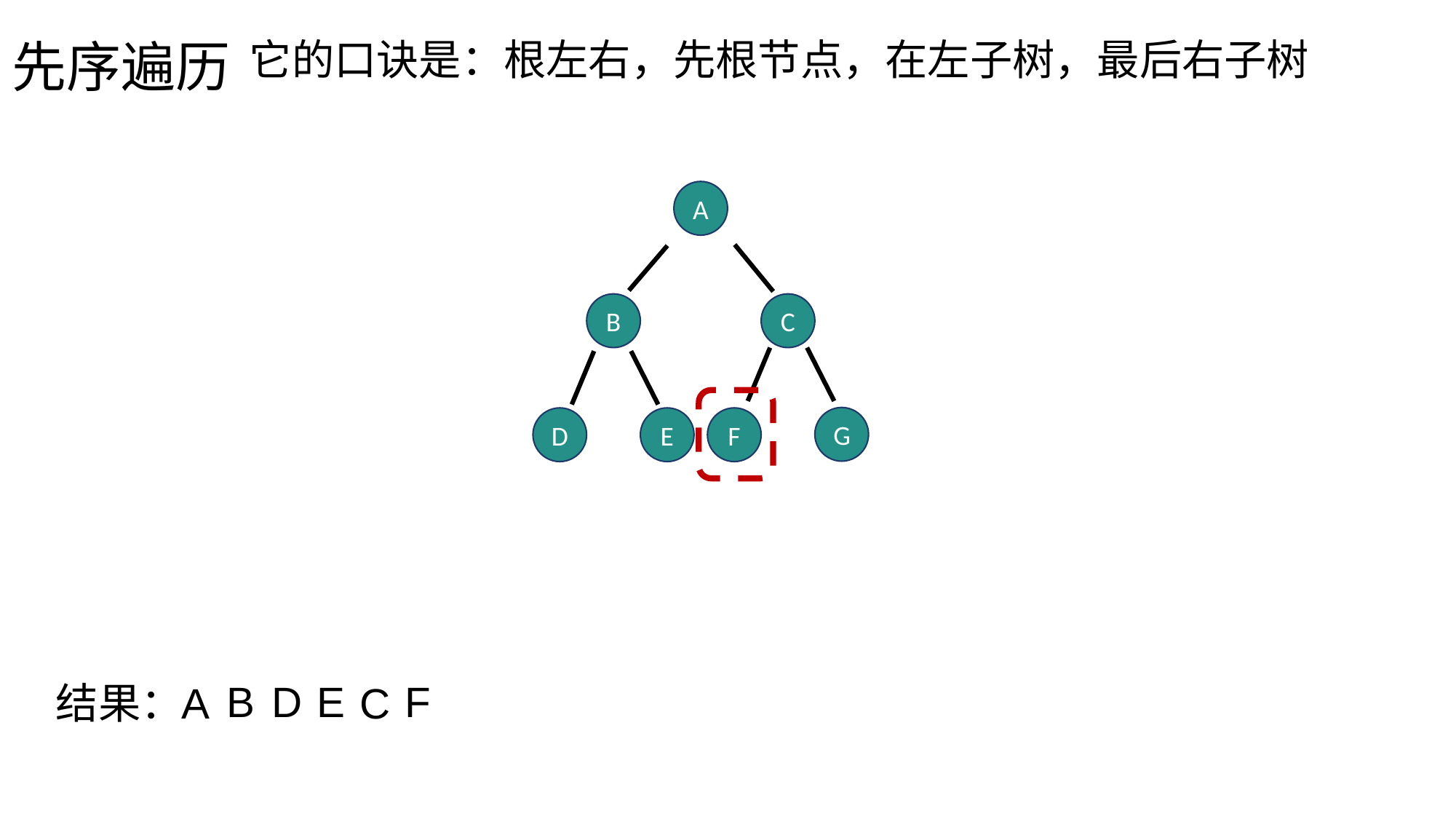

先序遍历
它的口诀是：根左右，先根节点，在左子树，最后右子树
A
B
C

G
D
E
F
B
D
E
F
结果：
A
C